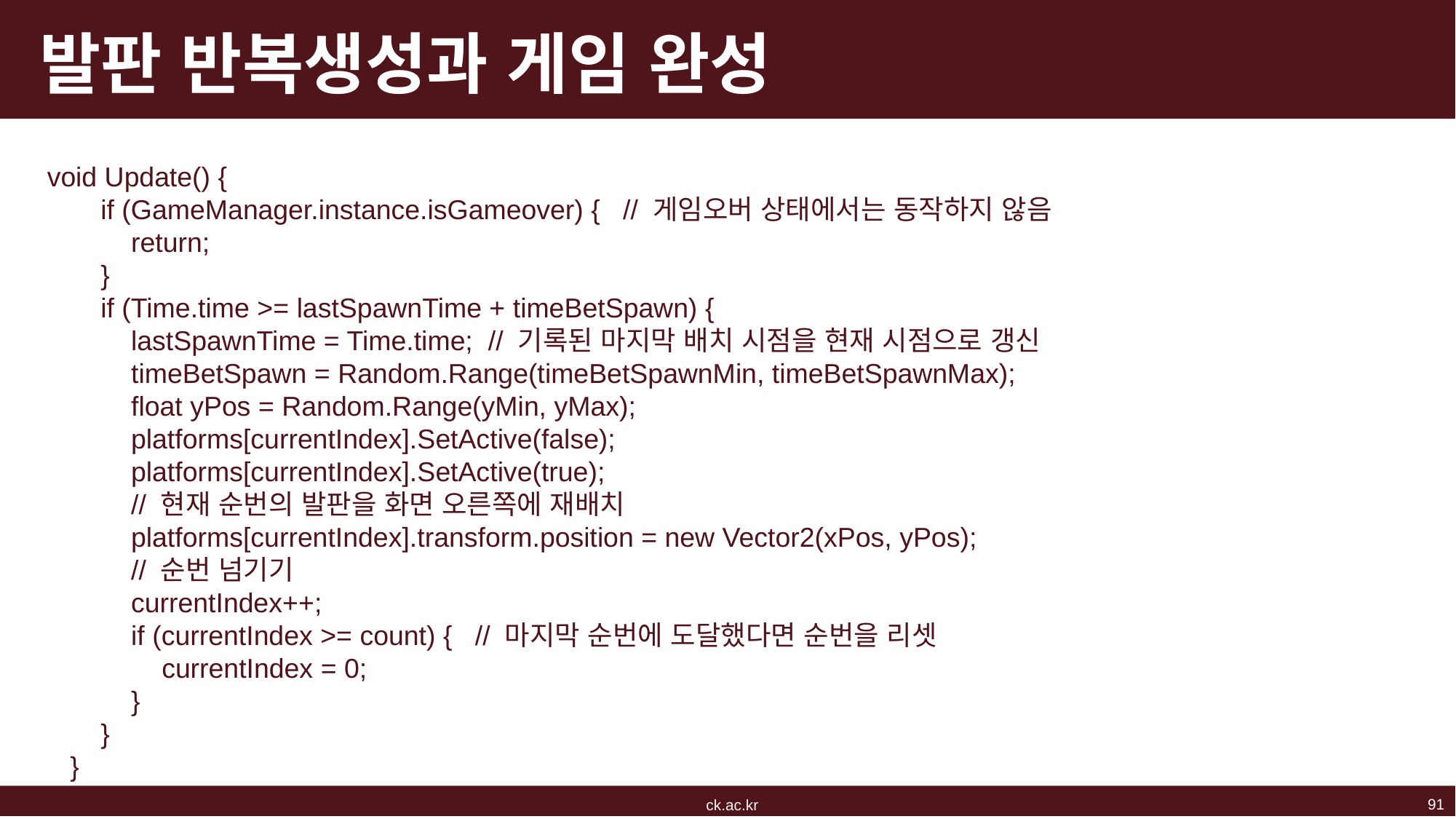

# 발판 반복생성과 게임 완성
 void Update() {
        if (GameManager.instance.isGameover) {   // 게임오버 상태에서는 동작하지 않음
            return;
        }
        if (Time.time >= lastSpawnTime + timeBetSpawn) {
            lastSpawnTime = Time.time;  // 기록된 마지막 배치 시점을 현재 시점으로 갱신
            timeBetSpawn = Random.Range(timeBetSpawnMin, timeBetSpawnMax);
            float yPos = Random.Range(yMin, yMax);
            platforms[currentIndex].SetActive(false);
            platforms[currentIndex].SetActive(true);
            // 현재 순번의 발판을 화면 오른쪽에 재배치
            platforms[currentIndex].transform.position = new Vector2(xPos, yPos);
            // 순번 넘기기
            currentIndex++;
            if (currentIndex >= count) {   // 마지막 순번에 도달했다면 순번을 리셋
                currentIndex = 0;
            }
        }
    }
91
ck.ac.kr